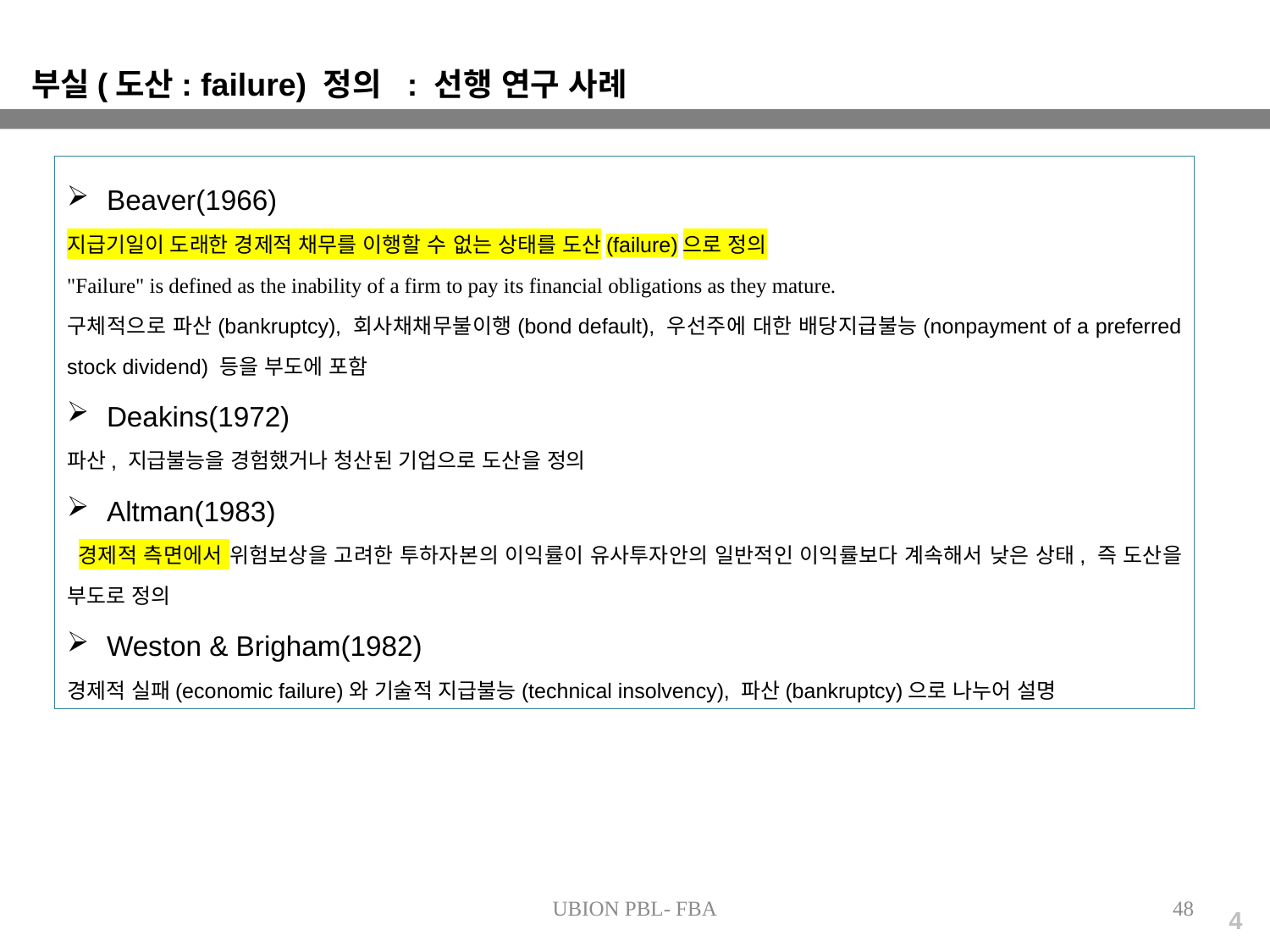

부실(도산: failure) 정의  : 선행 연구 사례

Beaver(1966)
지급기일이 도래한 경제적 채무를 이행할 수 없는 상태를 도산(failure)으로 정의
"Failure" is defined as the inability of a firm to pay its financial obligations as they mature.
구체적으로 파산(bankruptcy), 회사채채무불이행(bond default), 우선주에 대한 배당지급불능(nonpayment of a preferred stock dividend) 등을 부도에 포함
Deakins(1972)
파산, 지급불능을 경험했거나 청산된 기업으로 도산을 정의
Altman(1983)
 경제적 측면에서 위험보상을 고려한 투하자본의 이익률이 유사투자안의 일반적인 이익률보다 계속해서 낮은 상태, 즉 도산을 부도로 정의
Weston & Brigham(1982)
경제적 실패(economic failure)와 기술적 지급불능(technical insolvency), 파산(bankruptcy)으로 나누어 설명
UBION PBL- FBA
48
4